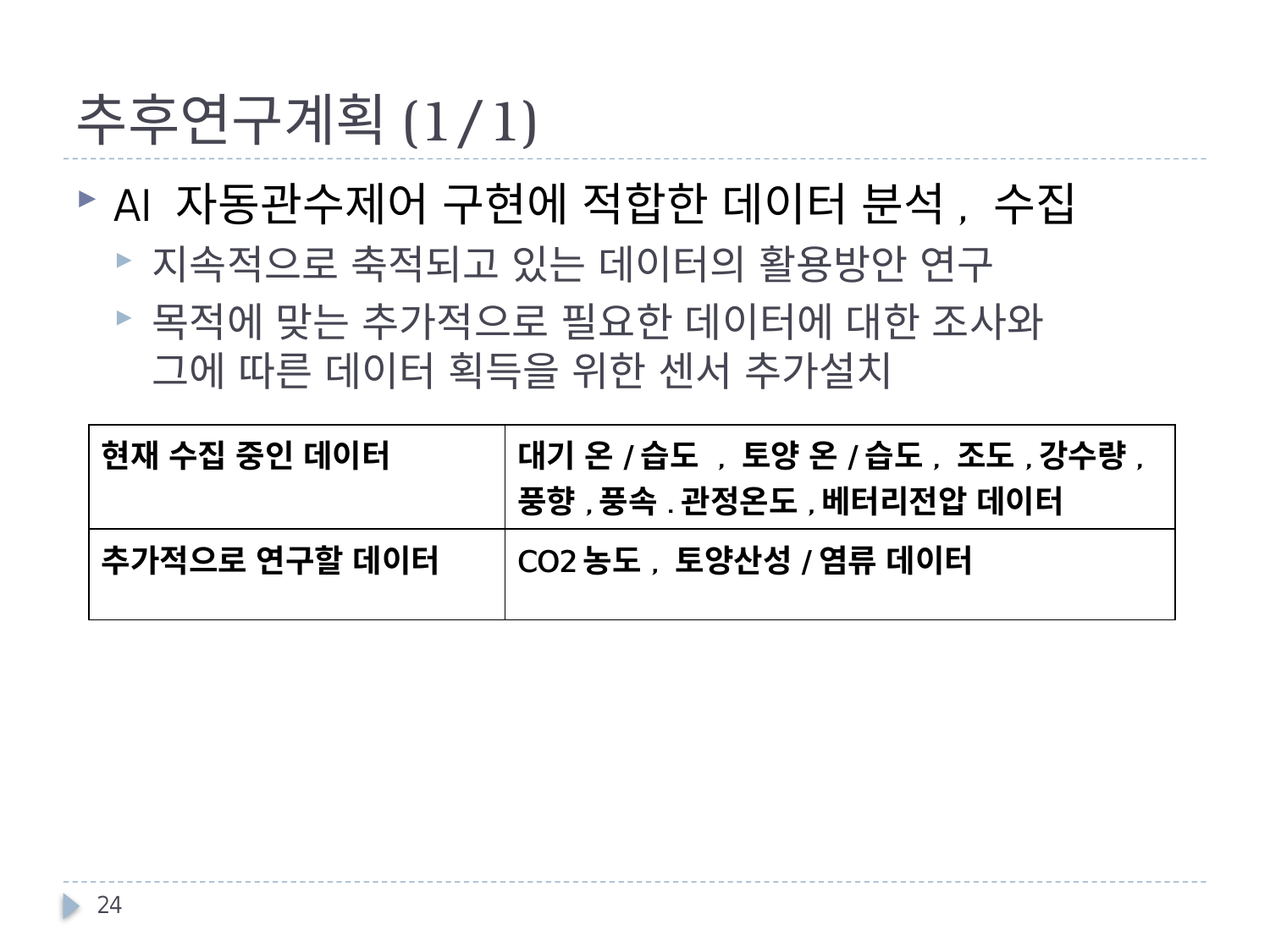

# 추후연구계획(1/1)
AI 자동관수제어 구현에 적합한 데이터 분석, 수집
지속적으로 축적되고 있는 데이터의 활용방안 연구
목적에 맞는 추가적으로 필요한 데이터에 대한 조사와
그에 따른 데이터 획득을 위한 센서 추가설치

| 현재 수집 중인 데이터 | 대기 온/습도 , 토양 온/습도, 조도,강수량, 풍향,풍속.관정온도,베터리전압 데이터 |
| --- | --- |
| 추가적으로 연구할 데이터 | CO2농도, 토양산성/염류 데이터 |
24